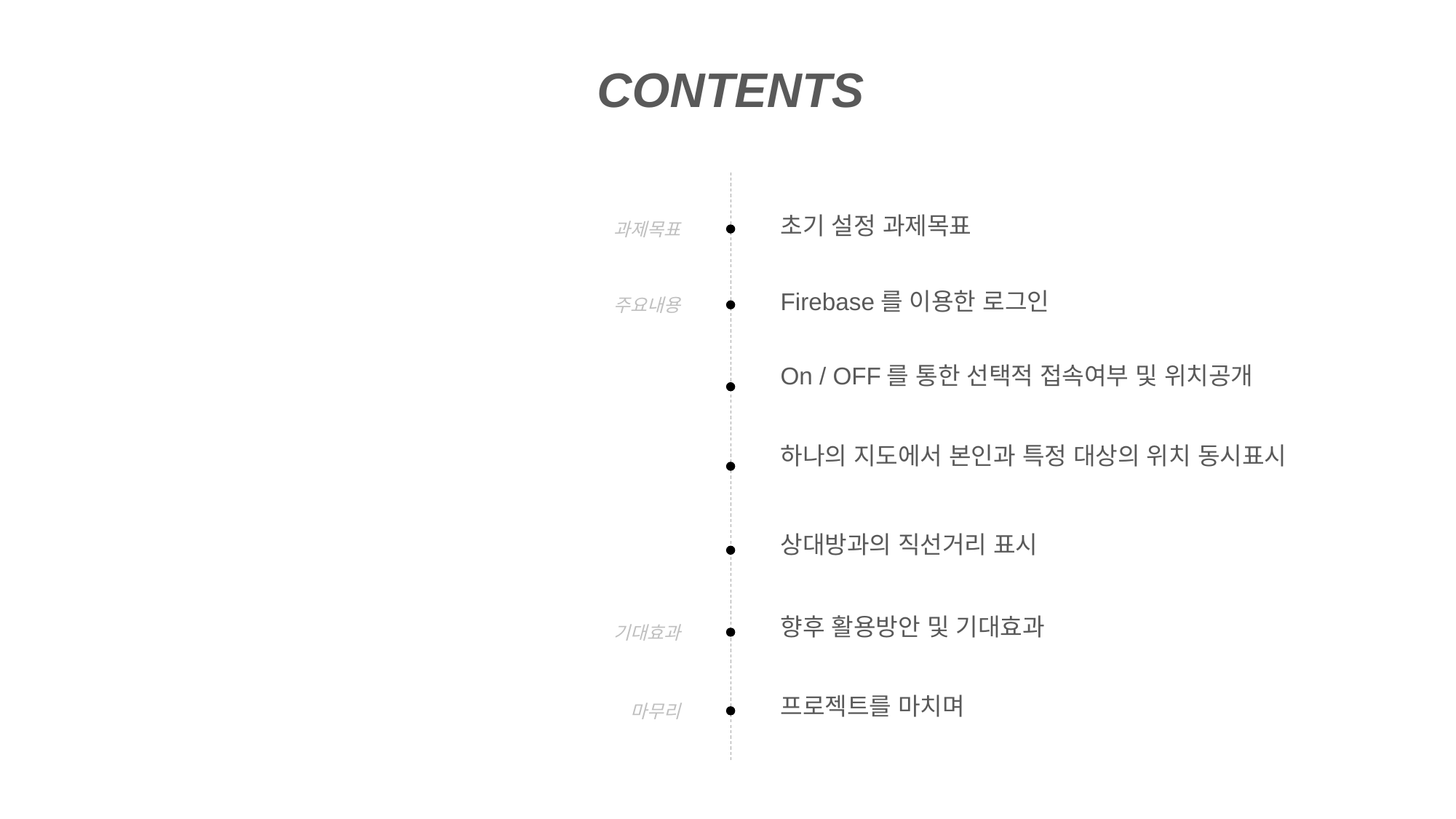

CONTENTS
초기 설정 과제목표
과제목표

Firebase를 이용한 로그인
주요내용

On / OFF를 통한 선택적 접속여부 및 위치공개

하나의 지도에서 본인과 특정 대상의 위치 동시표시

상대방과의 직선거리 표시

향후 활용방안 및 기대효과
기대효과

프로젝트를 마치며
마무리